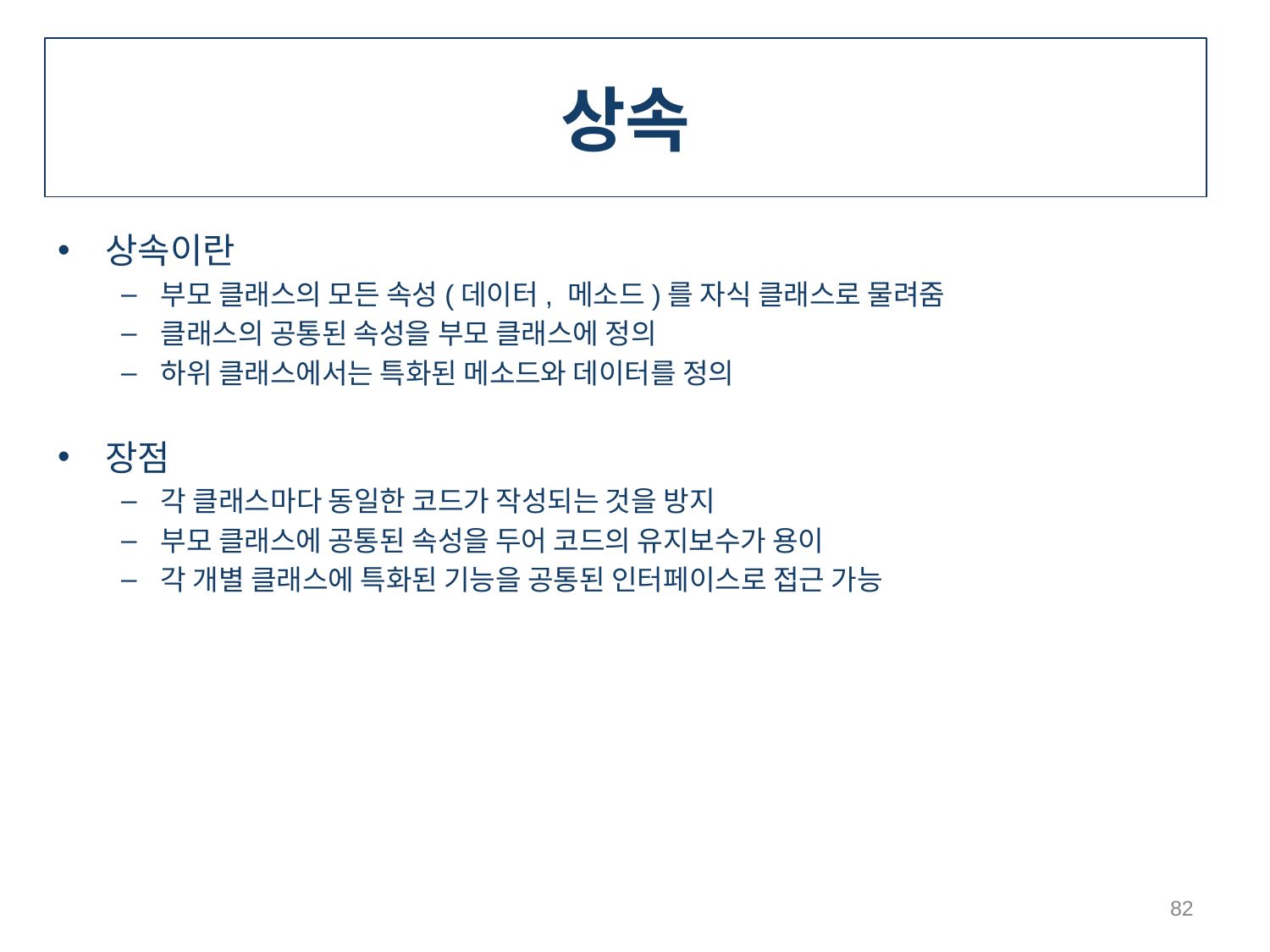

# 상속
상속이란
부모 클래스의 모든 속성(데이터, 메소드)를 자식 클래스로 물려줌
클래스의 공통된 속성을 부모 클래스에 정의
하위 클래스에서는 특화된 메소드와 데이터를 정의

장점
각 클래스마다 동일한 코드가 작성되는 것을 방지
부모 클래스에 공통된 속성을 두어 코드의 유지보수가 용이
각 개별 클래스에 특화된 기능을 공통된 인터페이스로 접근 가능
82